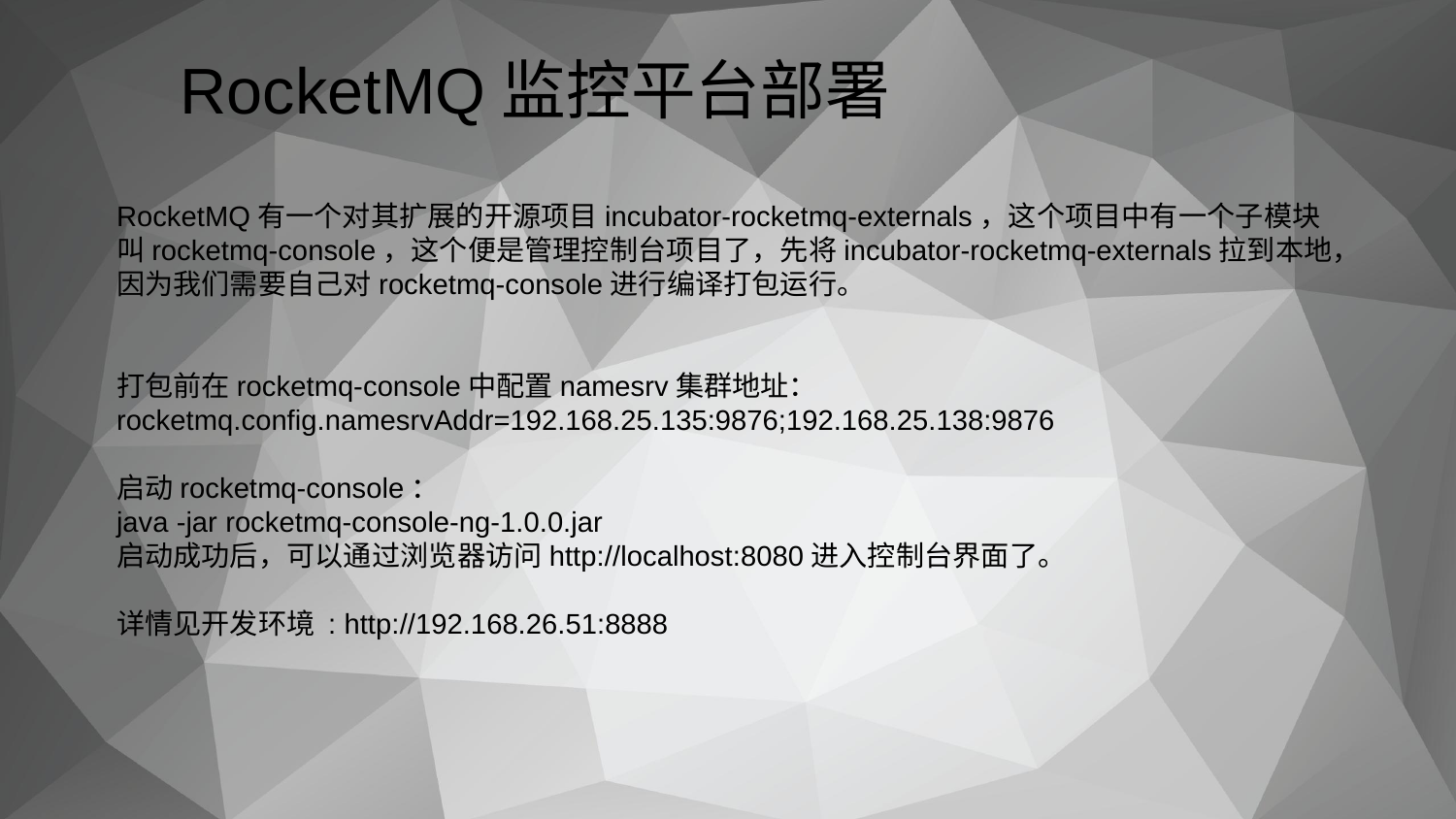

# RocketMQ监控平台部署
RocketMQ有一个对其扩展的开源项目incubator-rocketmq-externals，这个项目中有一个子模块叫rocketmq-console，这个便是管理控制台项目了，先将incubator-rocketmq-externals拉到本地，因为我们需要自己对rocketmq-console进行编译打包运行。

打包前在rocketmq-console中配置namesrv集群地址：
rocketmq.config.namesrvAddr=192.168.25.135:9876;192.168.25.138:9876

启动rocketmq-console：
java -jar rocketmq-console-ng-1.0.0.jar
启动成功后，可以通过浏览器访问http://localhost:8080进入控制台界面了。

详情见开发环境 : http://192.168.26.51:8888